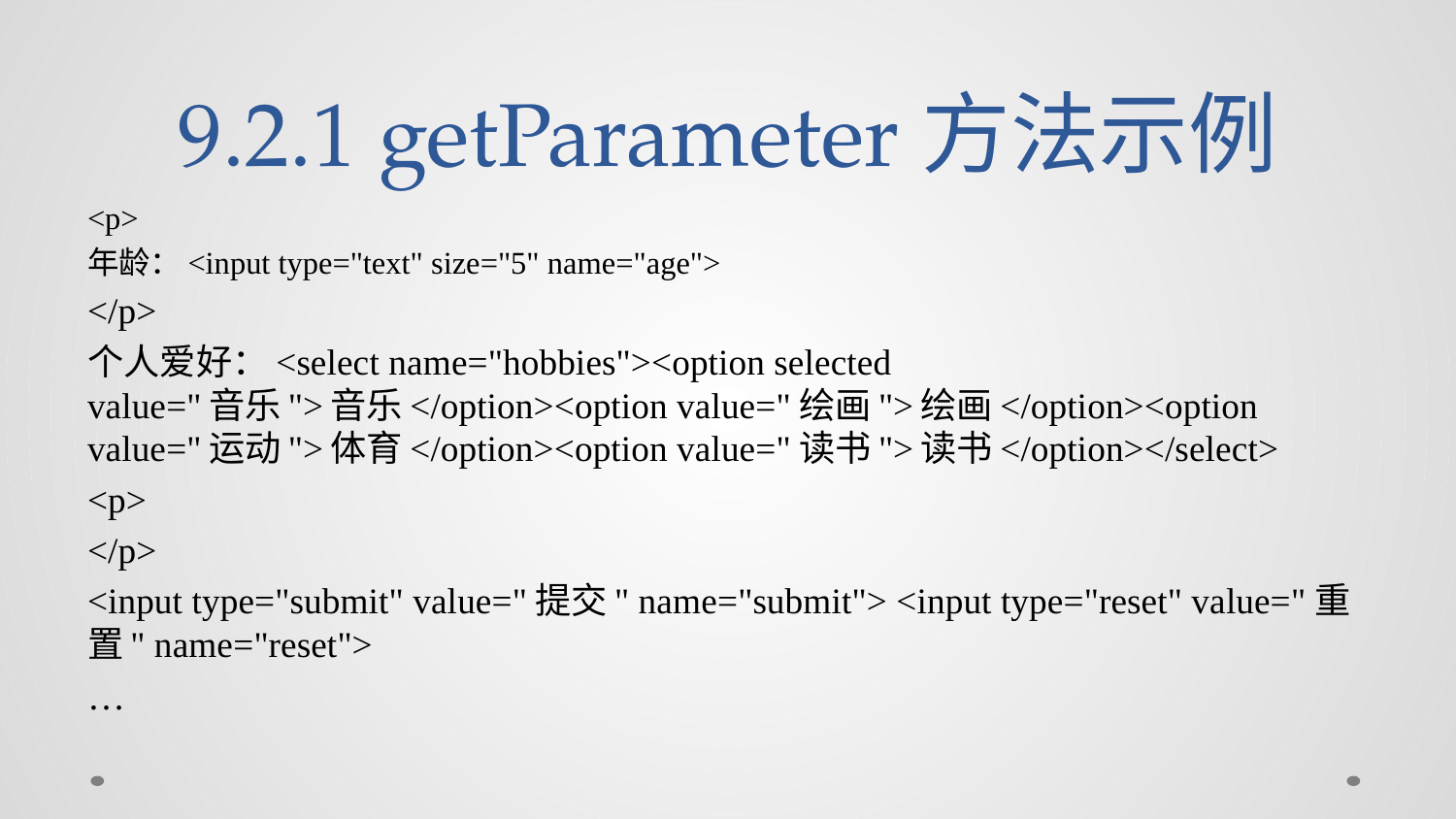

# 9.2.1 getParameter方法示例
<p>
年龄：<input type="text" size="5" name="age">
</p>
个人爱好：<select name="hobbies"><option selected value="音乐">音乐</option><option value="绘画">绘画</option><option value="运动">体育</option><option value="读书">读书</option></select>
<p>
</p>
<input type="submit" value="提交" name="submit"> <input type="reset" value="重置" name="reset">
…